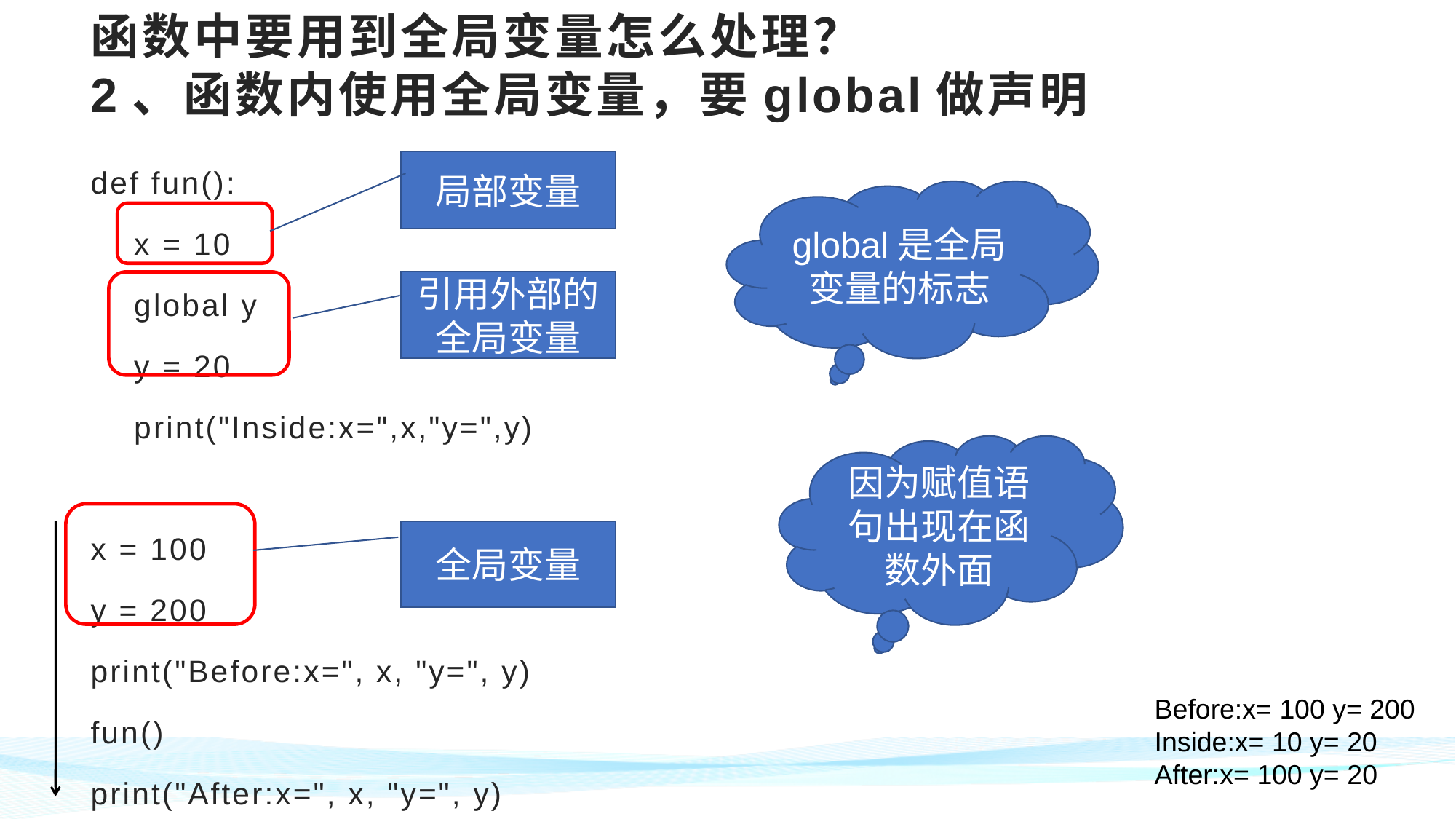

# 函数中要用到全局变量怎么处理？ 2、函数内使用全局变量，要global做声明
def fun():
    x = 10
    global y
    y = 20
    print("Inside:x=",x,"y=",y)

x = 100
y = 200
print("Before:x=", x, "y=", y)
fun()
print("After:x=", x, "y=", y)
局部变量
global是全局变量的标志
引用外部的全局变量

因为赋值语句出现在函数外面

全局变量
Before:x= 100 y= 200
Inside:x= 10 y= 20
After:x= 100 y= 20